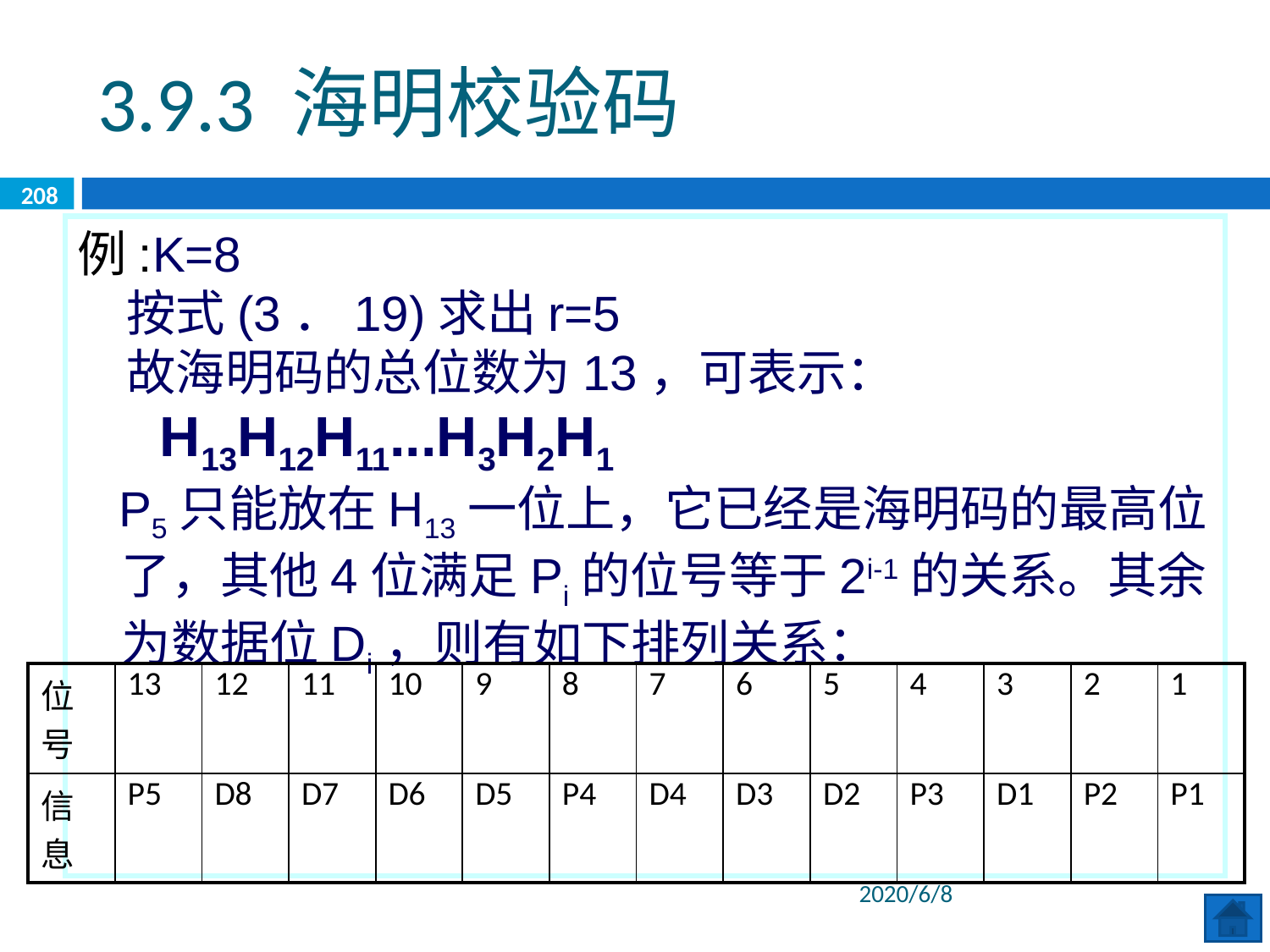

3.9.3 海明校验码
208
例:K=8
　按式(3．19)求出r=5
　故海明码的总位数为13，可表示：
      H13H12H11...H3H2H1
   P5只能放在H13一位上，它已经是海明码的最高位了，其他4位满足Pi的位号等于2i-1的关系。其余为数据位Di，则有如下排列关系：

| 位号 | 13 | 12 | 11 | 10 | 9 | 8 | 7 | 6 | 5 | 4 | 3 | 2 | 1 |
| --- | --- | --- | --- | --- | --- | --- | --- | --- | --- | --- | --- | --- | --- |
| 信息 | P5 | D8 | D7 | D6 | D5 | P4 | D4 | D3 | D2 | P3 | D1 | P2 | P1 |
2020/6/8